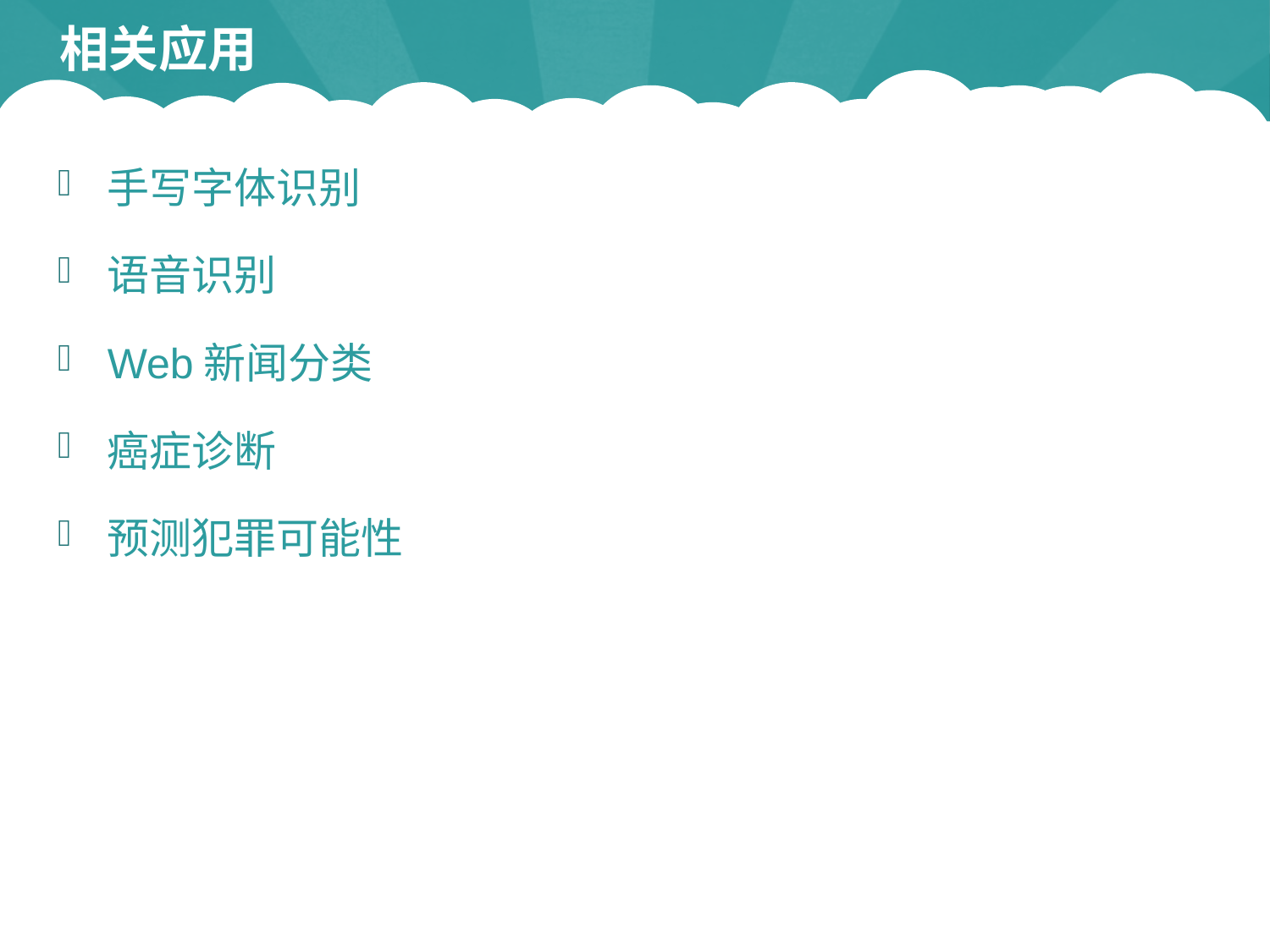

# 相关应用
手写字体识别
语音识别
Web新闻分类
癌症诊断
预测犯罪可能性